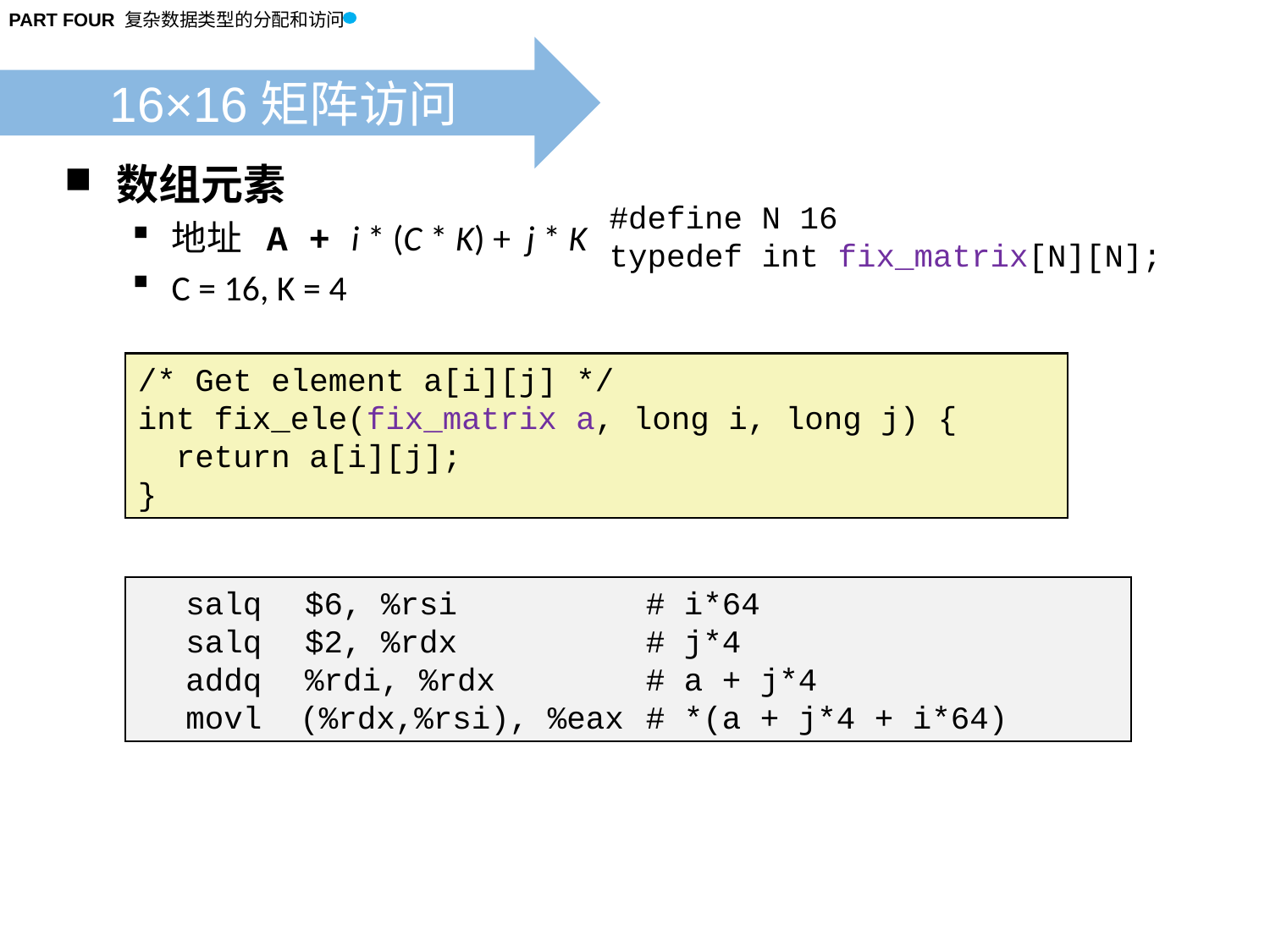

PART FOUR 复杂数据类型的分配和访问

16×16矩阵访问
数组元素
地址  A + i * (C * K) +  j * K
C = 16, K = 4
#define N 16
typedef int fix_matrix[N][N];
/* Get element a[i][j] */
int fix_ele(fix_matrix a, long i, long j) {
  return a[i][j];
}
	salq	$6, %rsi	# i*64
	salq	$2, %rdx	# j*4
	addq	%rdi, %rdx	# a + j*4
	movl  (%rdx,%rsi), %eax	# *(a + j*4 + i*64)